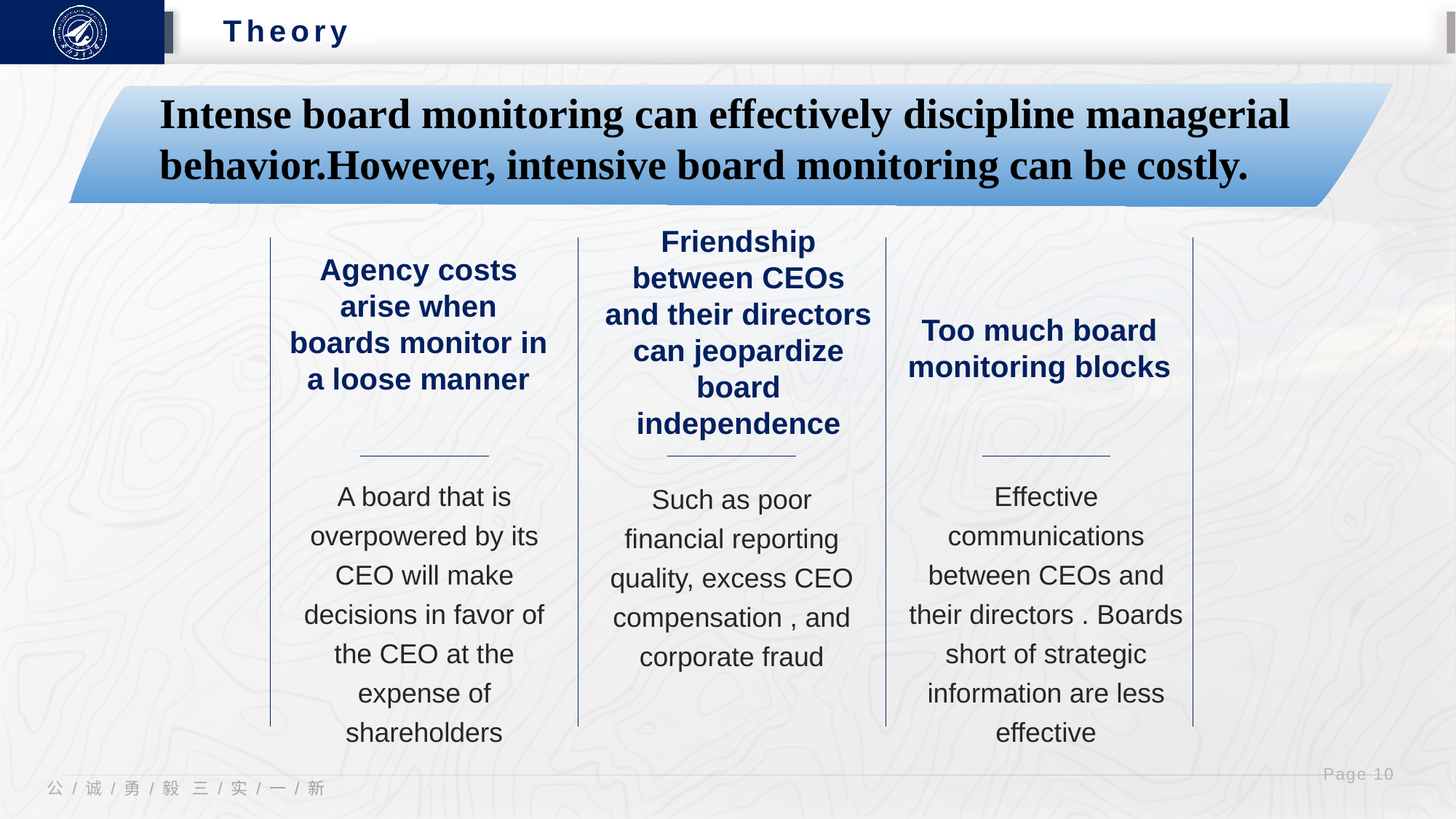

研究背景
Theory

Intense board monitoring can effectively discipline managerial behavior.However, intensive board monitoring can be costly.
Friendship between CEOs and their directors can jeopardize board independence
Agency costs arise when boards monitor in a loose manner
Too much board monitoring blocks
A board that is overpowered by its CEO will make decisions in favor of the CEO at the expense of shareholders
Effective communications between CEOs and their directors . Boards short of strategic information are less effective
Such as poor financial reporting quality, excess CEO compensation , and corporate fraud
  Page 10